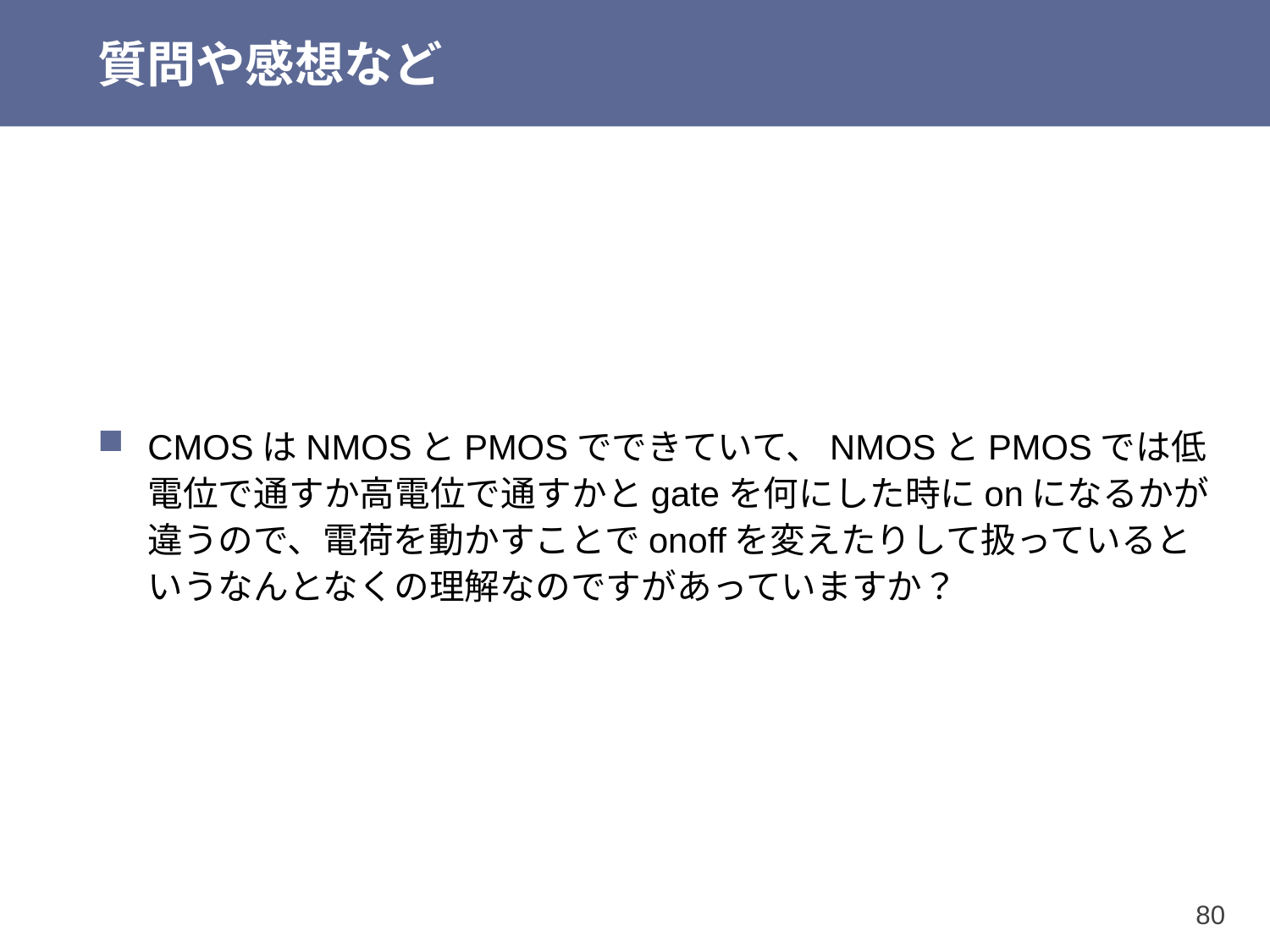

# 質問や感想など
CMOSはNMOSとPMOSでできていて、NMOSとPMOSでは低電位で通すか高電位で通すかとgateを何にした時にonになるかが違うので、電荷を動かすことでonoffを変えたりして扱っているというなんとなくの理解なのですがあっていますか？